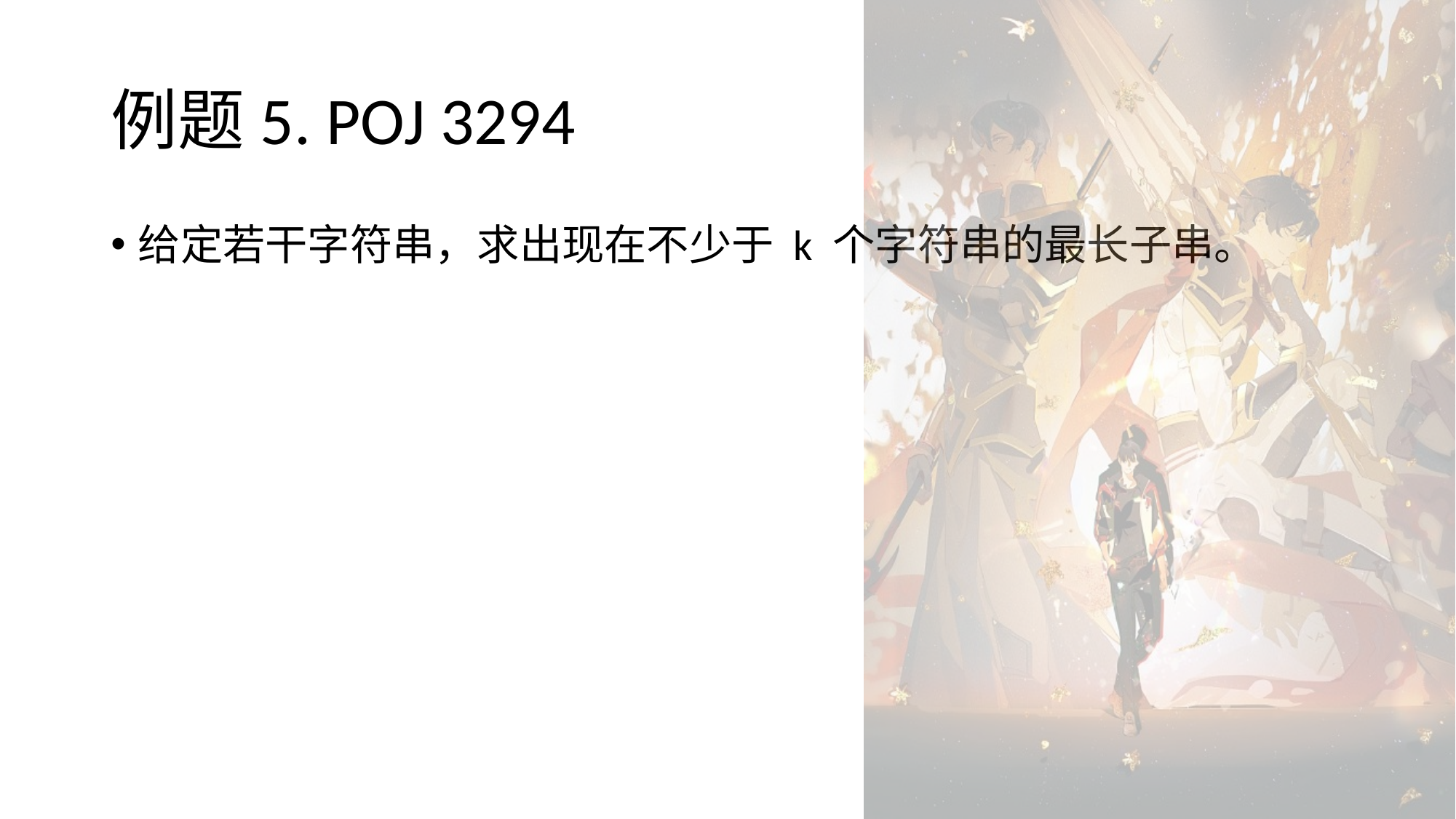

# 例题5. POJ 3294
给定若干字符串，求出现在不少于 k 个字符串的最长子串。